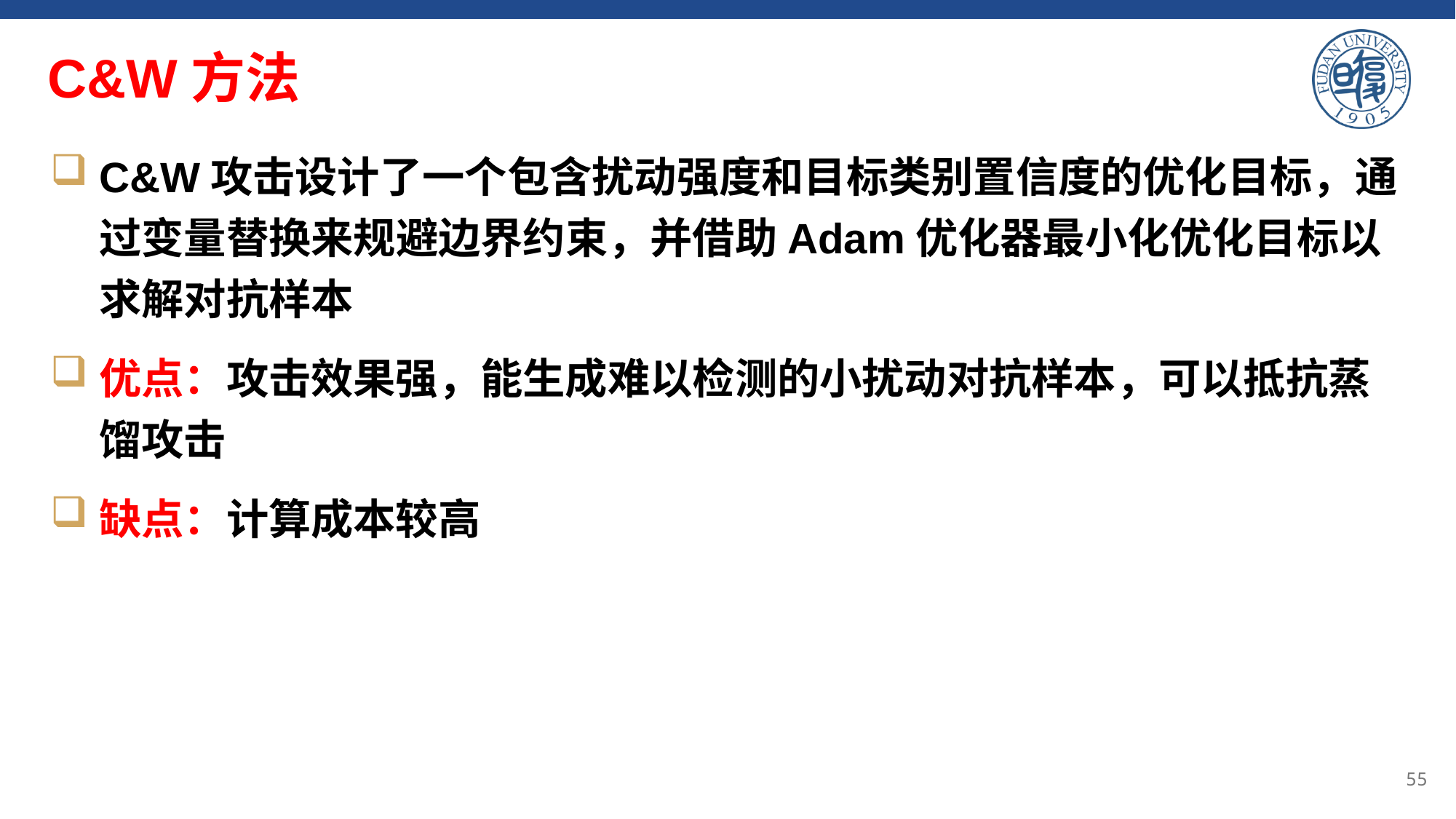

# C&W方法
C&W攻击设计了一个包含扰动强度和目标类别置信度的优化目标，通过变量替换来规避边界约束，并借助Adam优化器最小化优化目标以求解对抗样本
优点：攻击效果强，能生成难以检测的小扰动对抗样本，可以抵抗蒸馏攻击
缺点：计算成本较高